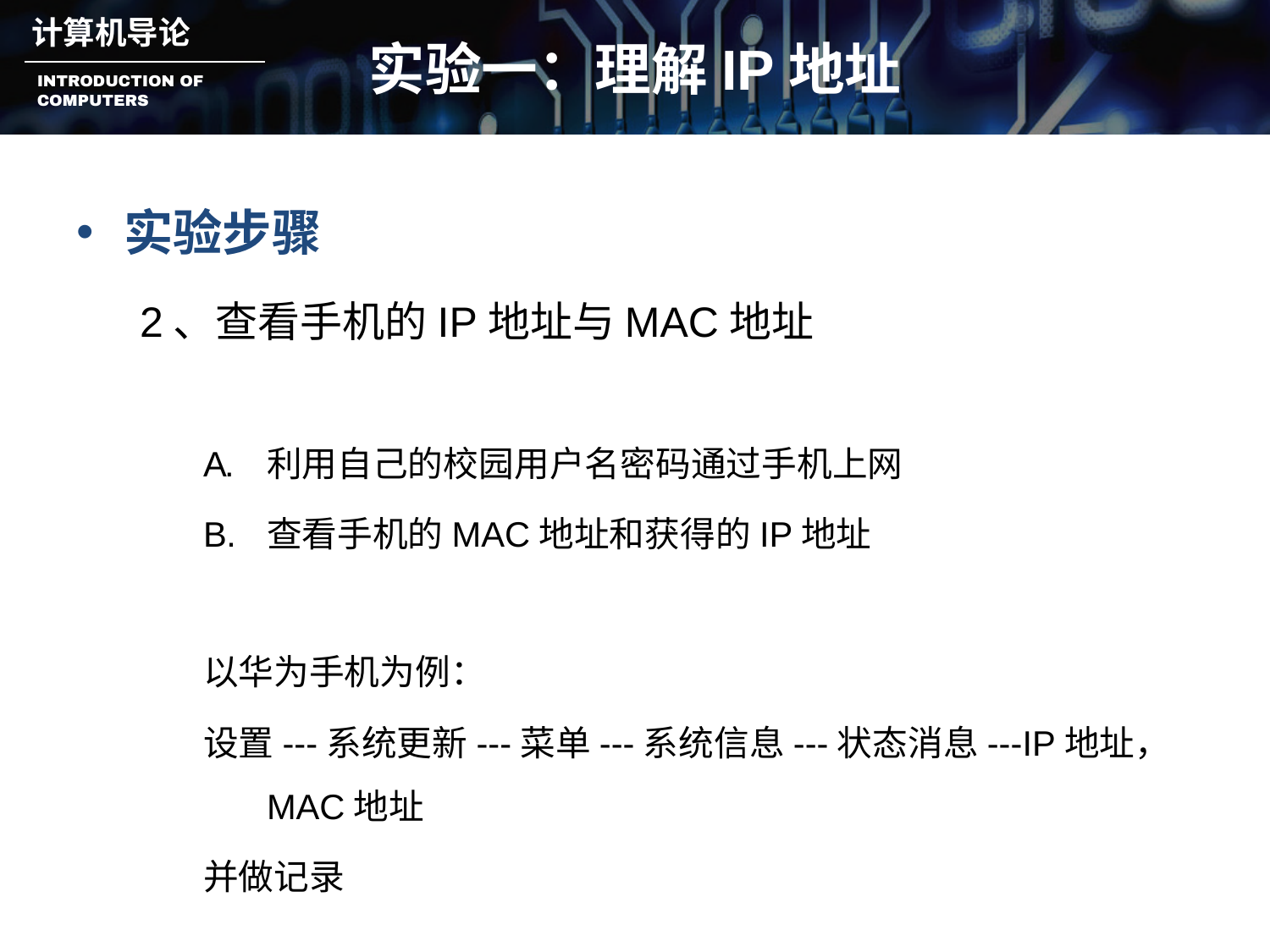

# 实验一：理解IP地址
实验步骤
2、查看手机的IP地址与MAC地址

利用自己的校园用户名密码通过手机上网
查看手机的MAC地址和获得的IP地址

以华为手机为例：
设置---系统更新---菜单---系统信息---状态消息---IP地址，MAC地址
并做记录